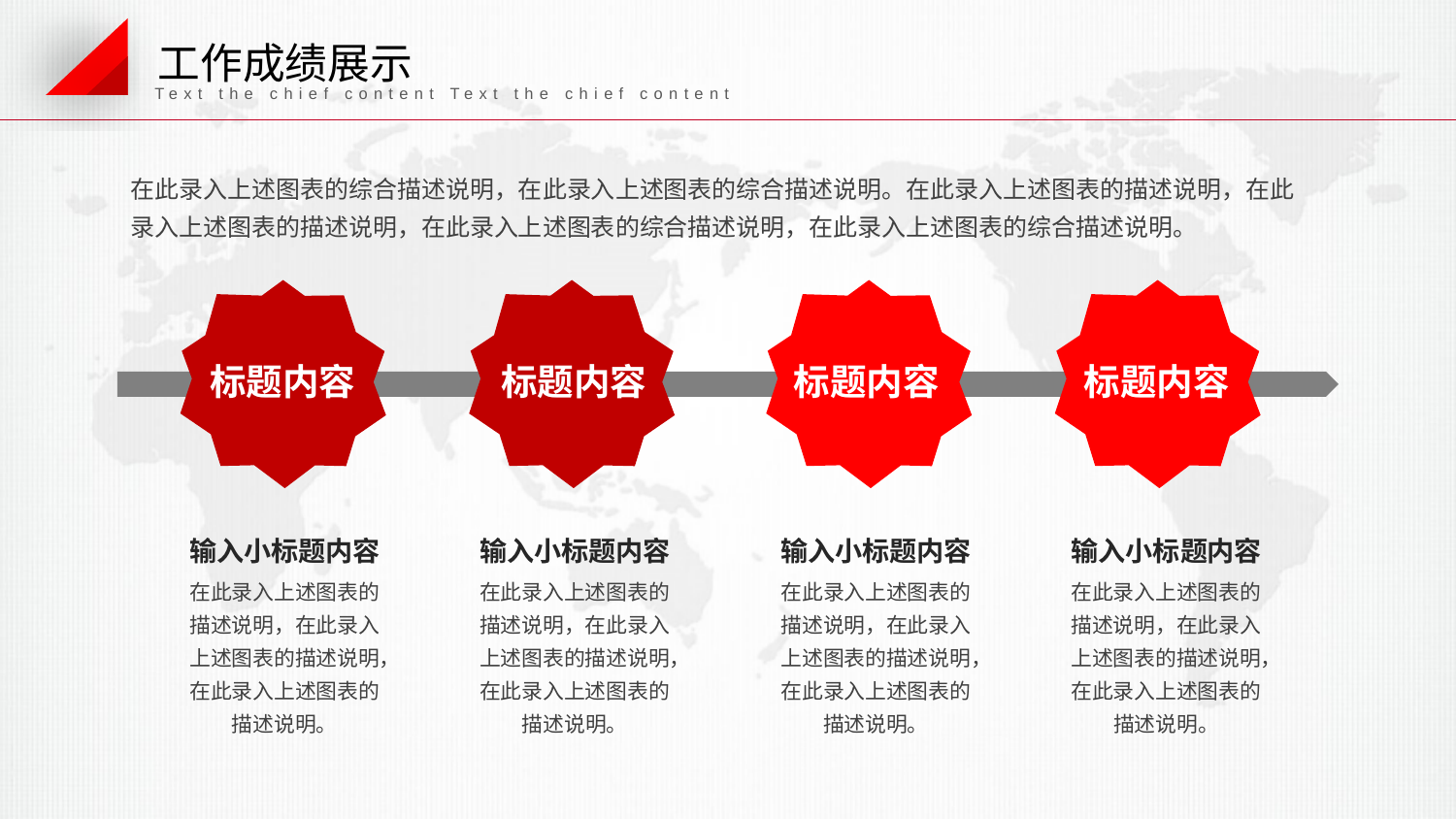

工作成绩展示
Text the chief content Text the chief content
在此录入上述图表的综合描述说明，在此录入上述图表的综合描述说明。在此录入上述图表的描述说明，在此录入上述图表的描述说明，在此录入上述图表的综合描述说明，在此录入上述图表的综合描述说明。

标题内容
标题内容
标题内容
标题内容

输入小标题内容
输入小标题内容
输入小标题内容
输入小标题内容
在此录入上述图表的描述说明，在此录入上述图表的描述说明，在此录入上述图表的描述说明。
在此录入上述图表的描述说明，在此录入上述图表的描述说明，在此录入上述图表的描述说明。
在此录入上述图表的描述说明，在此录入上述图表的描述说明，在此录入上述图表的描述说明。
在此录入上述图表的描述说明，在此录入上述图表的描述说明，在此录入上述图表的描述说明。